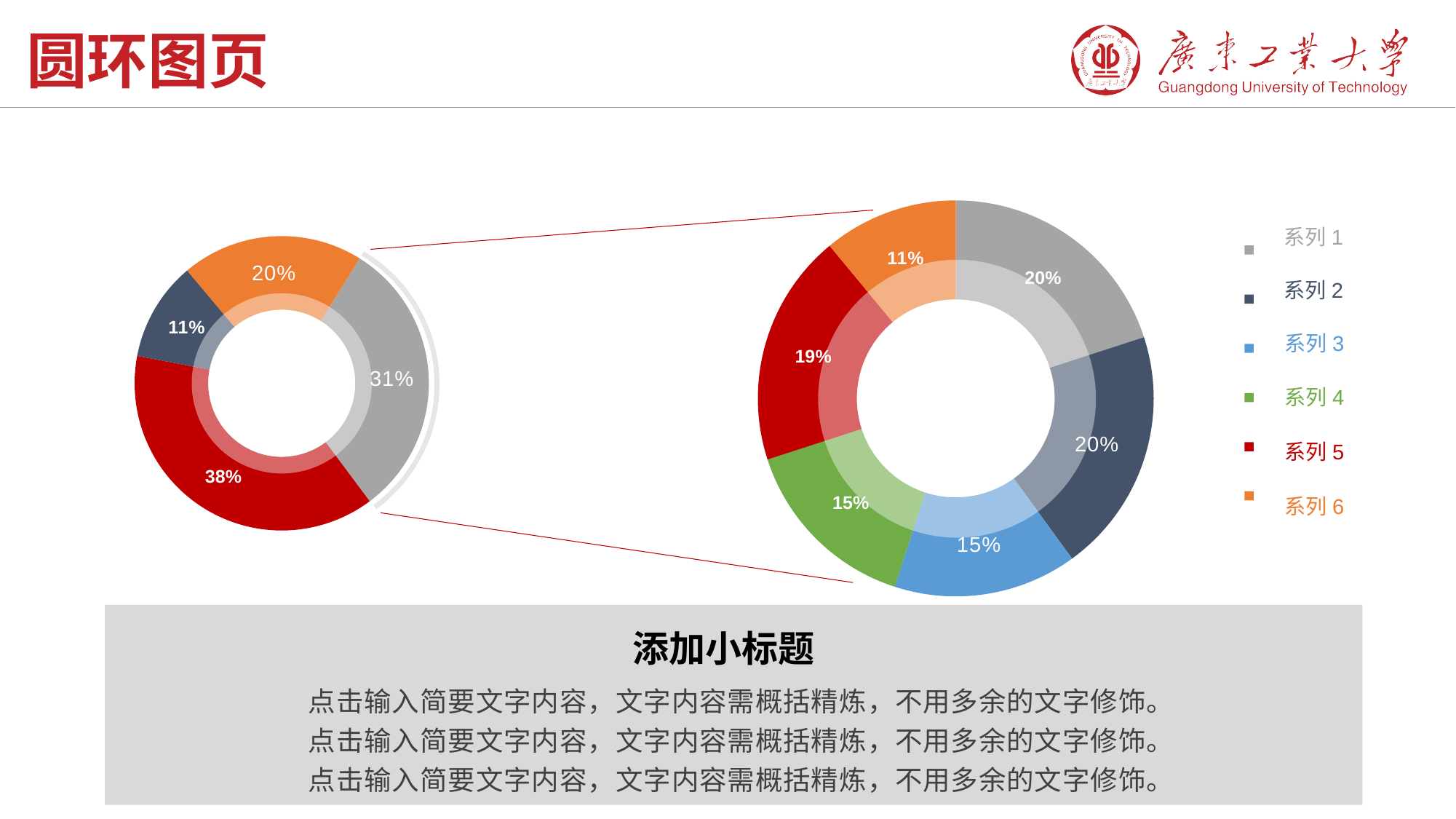

圆环图页

### Chart

| Category | Datenreihe 1 |
|---|---|
| Example 1 | 20.0 |
| Example 2 | 20.0 |
| Example 3 | 15.0 |
| Example 4 | 15.0 |
| Example 5 | 19.0 |
| Example 6 | 11.0 |

### Chart

| Category | Datenreihe 1 |
|---|---|
| Kategorie 1 | 34.0 |
| Kategorie 2 | 42.0 |
| Kategorie 3 | 12.0 |
| Kategorie 4 | 22.0 |
系列1

系列2
系列3
系列4
系列5
系列6

添加小标题
点击输入简要文字内容，文字内容需概括精炼，不用多余的文字修饰。
点击输入简要文字内容，文字内容需概括精炼，不用多余的文字修饰。
点击输入简要文字内容，文字内容需概括精炼，不用多余的文字修饰。